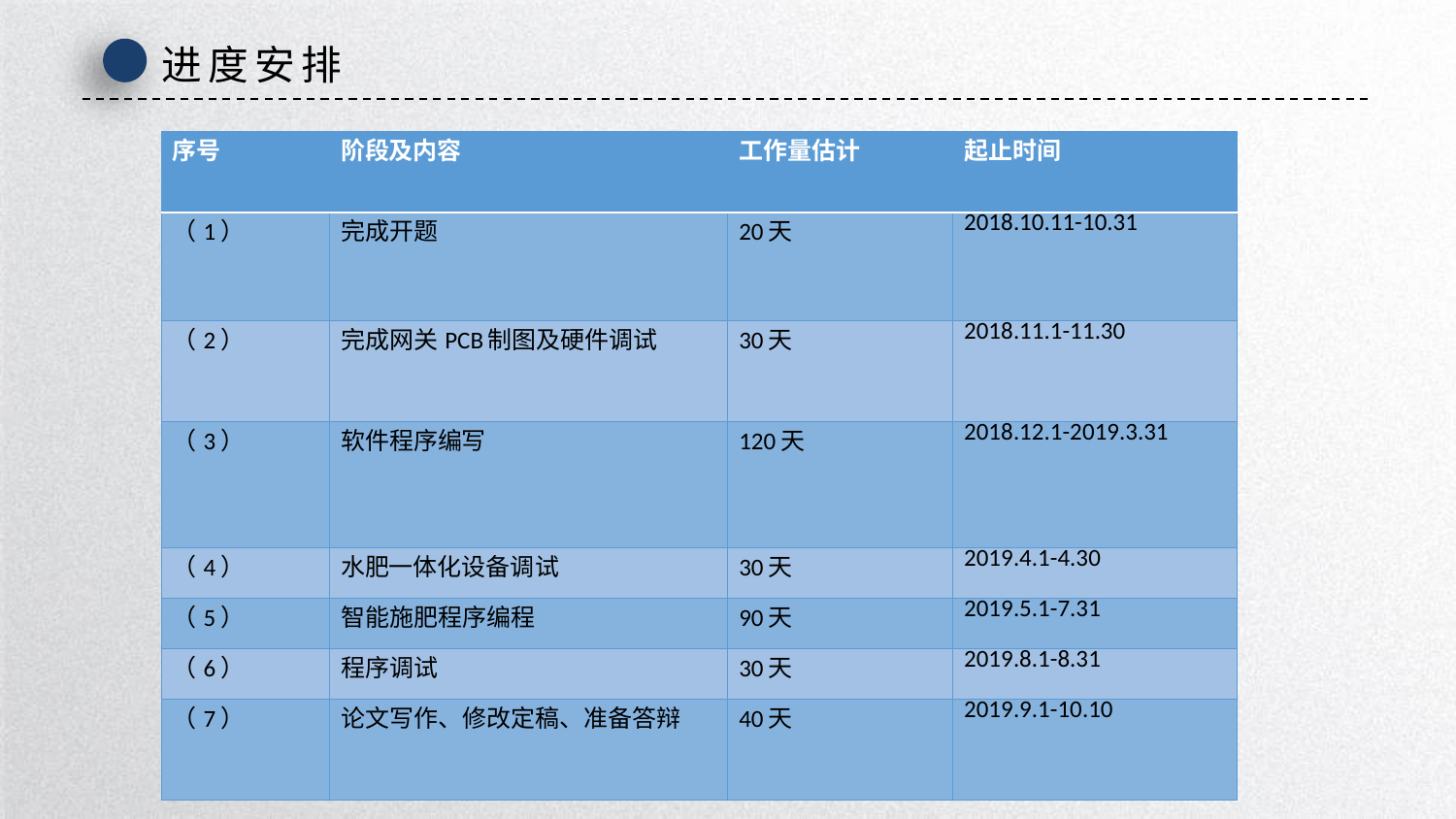

进度安排

| 序号 | 阶段及内容 | 工作量估计 | 起止时间 |
| --- | --- | --- | --- |
| （1） | 完成开题 | 20天 | 2018.10.11-10.31 |
| （2） | 完成网关PCB制图及硬件调试 | 30天 | 2018.11.1-11.30 |
| （3） | 软件程序编写 | 120天 | 2018.12.1-2019.3.31 |
| （4） | 水肥一体化设备调试 | 30天 | 2019.4.1-4.30 |
| （5） | 智能施肥程序编程 | 90天 | 2019.5.1-7.31 |
| （6） | 程序调试 | 30天 | 2019.8.1-8.31 |
| （7） | 论文写作、修改定稿、准备答辩 | 40天 | 2019.9.1-10.10 |